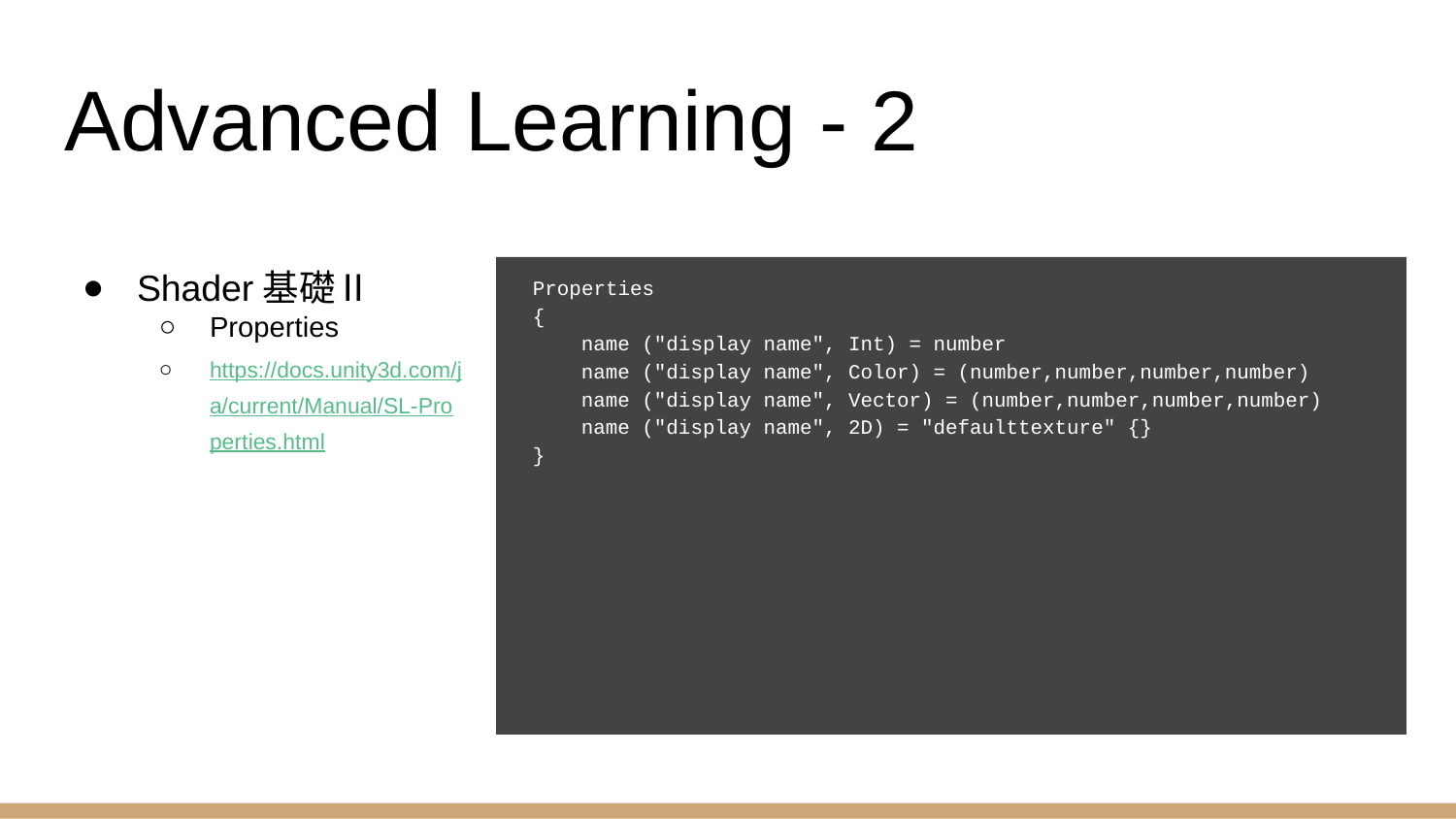

# Advanced Learning - 2
Shader基礎Ⅱ
Properties
https://docs.unity3d.com/ja/current/Manual/SL-Properties.html
Properties
{
    name ("display name", Int) = number
    name ("display name", Color) = (number,number,number,number)
    name ("display name", Vector) = (number,number,number,number)
    name ("display name", 2D) = "defaulttexture" {}
}